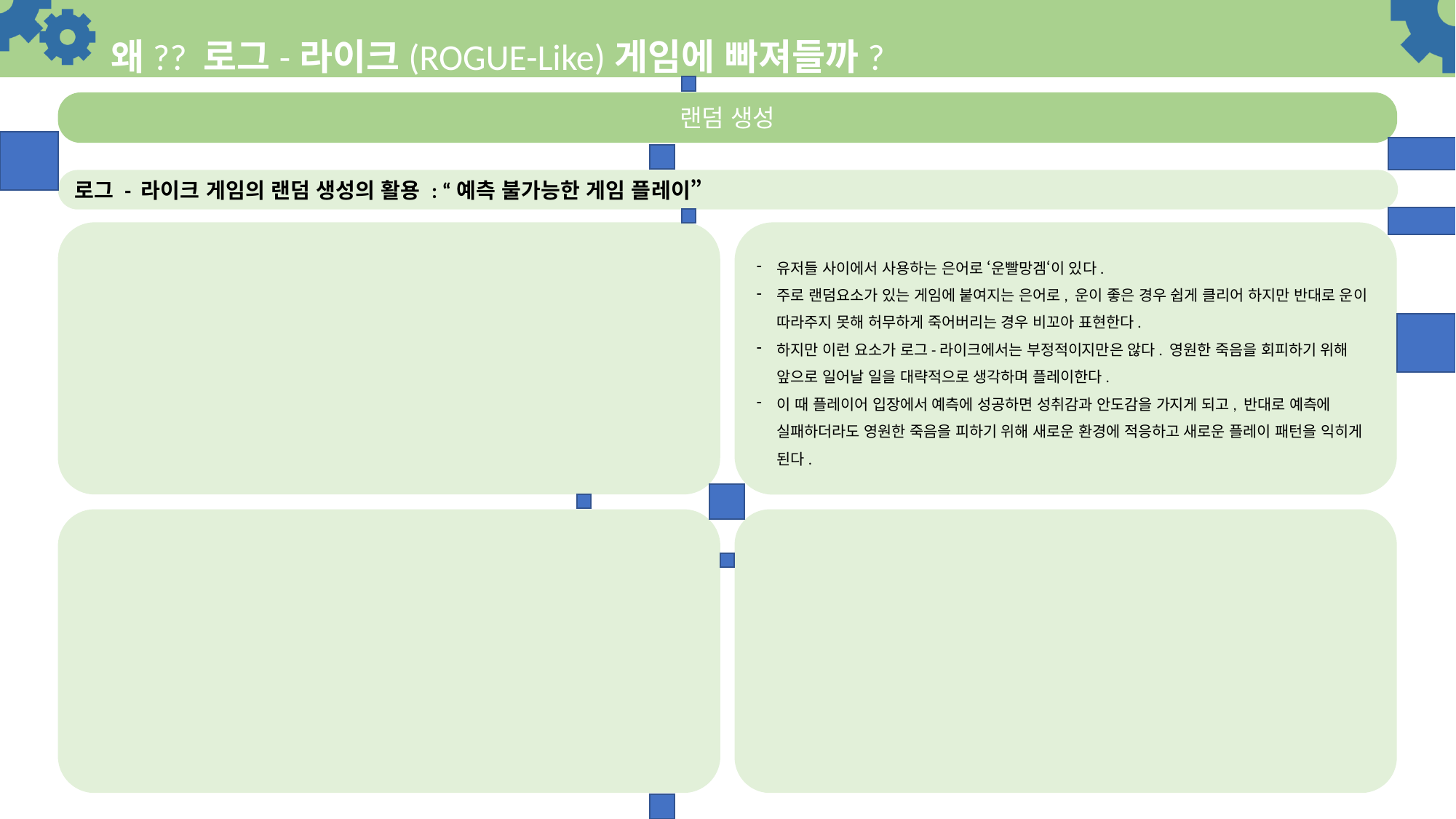

# 왜?? 로그-라이크(ROGUE-Like)게임에 빠져들까?

랜덤 생성

로그 - 라이크 게임의 랜덤 생성의 활용 : “예측 불가능한 게임 플레이”

유저들 사이에서 사용하는 은어로 ‘운빨망겜‘이 있다.
주로 랜덤요소가 있는 게임에 붙여지는 은어로, 운이 좋은 경우 쉽게 클리어 하지만 반대로 운이 따라주지 못해 허무하게 죽어버리는 경우 비꼬아 표현한다.
하지만 이런 요소가 로그-라이크에서는 부정적이지만은 않다. 영원한 죽음을 회피하기 위해 앞으로 일어날 일을 대략적으로 생각하며 플레이한다.
이 때 플레이어 입장에서 예측에 성공하면 성취감과 안도감을 가지게 되고, 반대로 예측에 실패하더라도 영원한 죽음을 피하기 위해 새로운 환경에 적응하고 새로운 플레이 패턴을 익히게 된다.